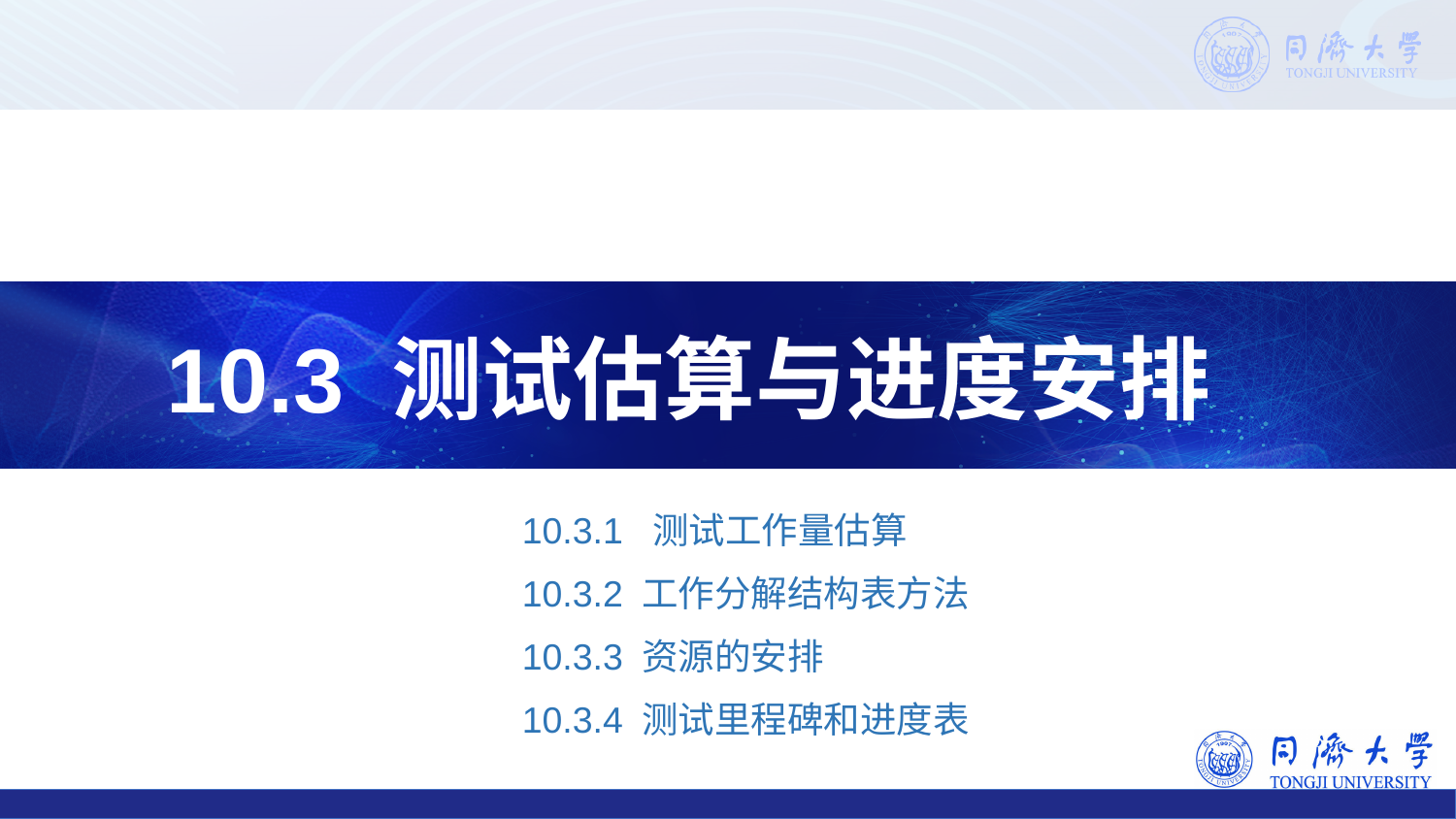

10.3 测试估算与进度安排
10.3.1  测试工作量估算
10.3.2 工作分解结构表方法
10.3.3 资源的安排
10.3.4 测试里程碑和进度表